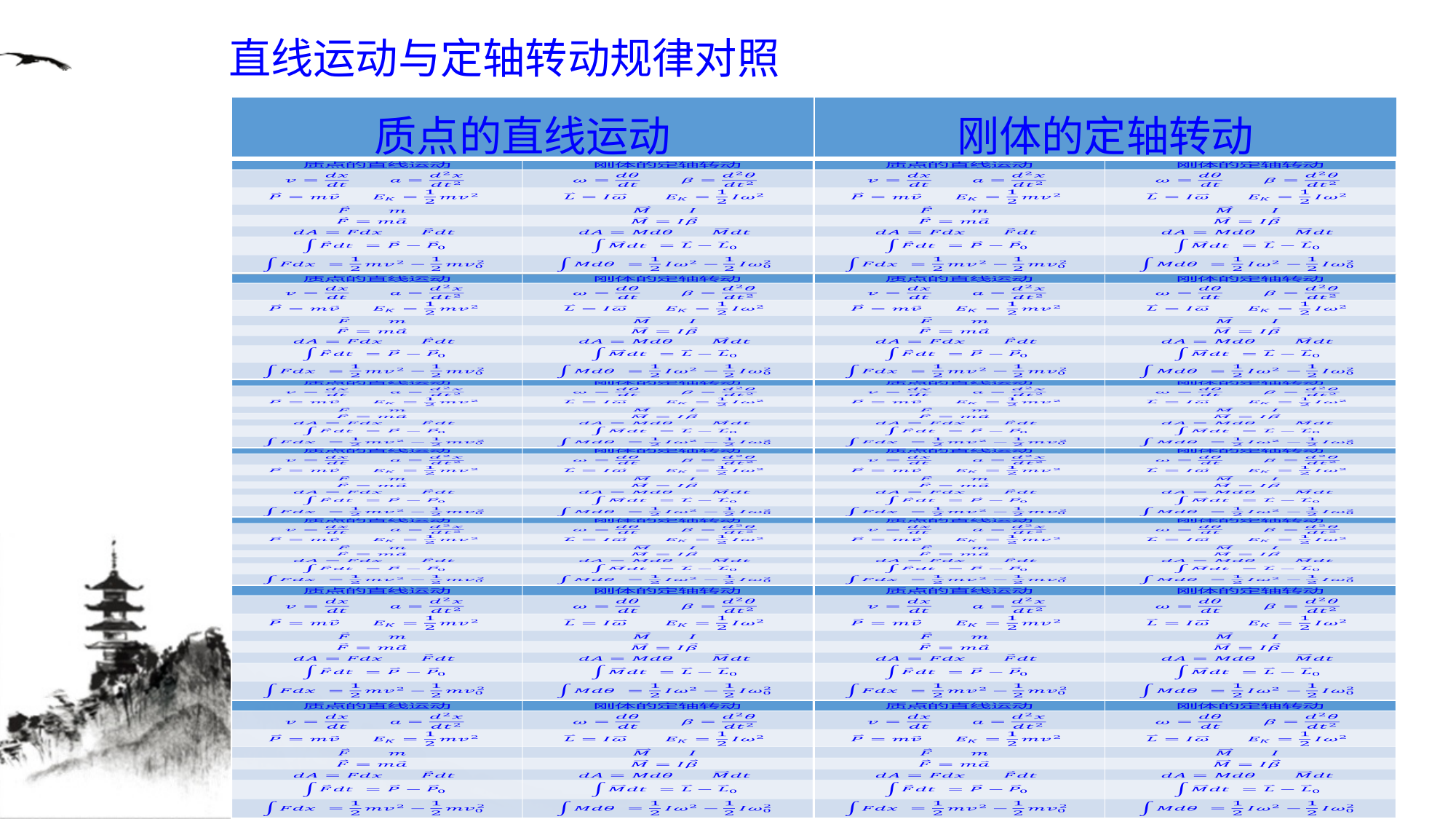

直线运动与定轴转动规律对照
| 质点的直线运动 | 刚体的定轴转动 |
| --- | --- |
|  |  |
|  |  |
|  |  |
|  |  |
|  |  |
|  |  |
|  |  |